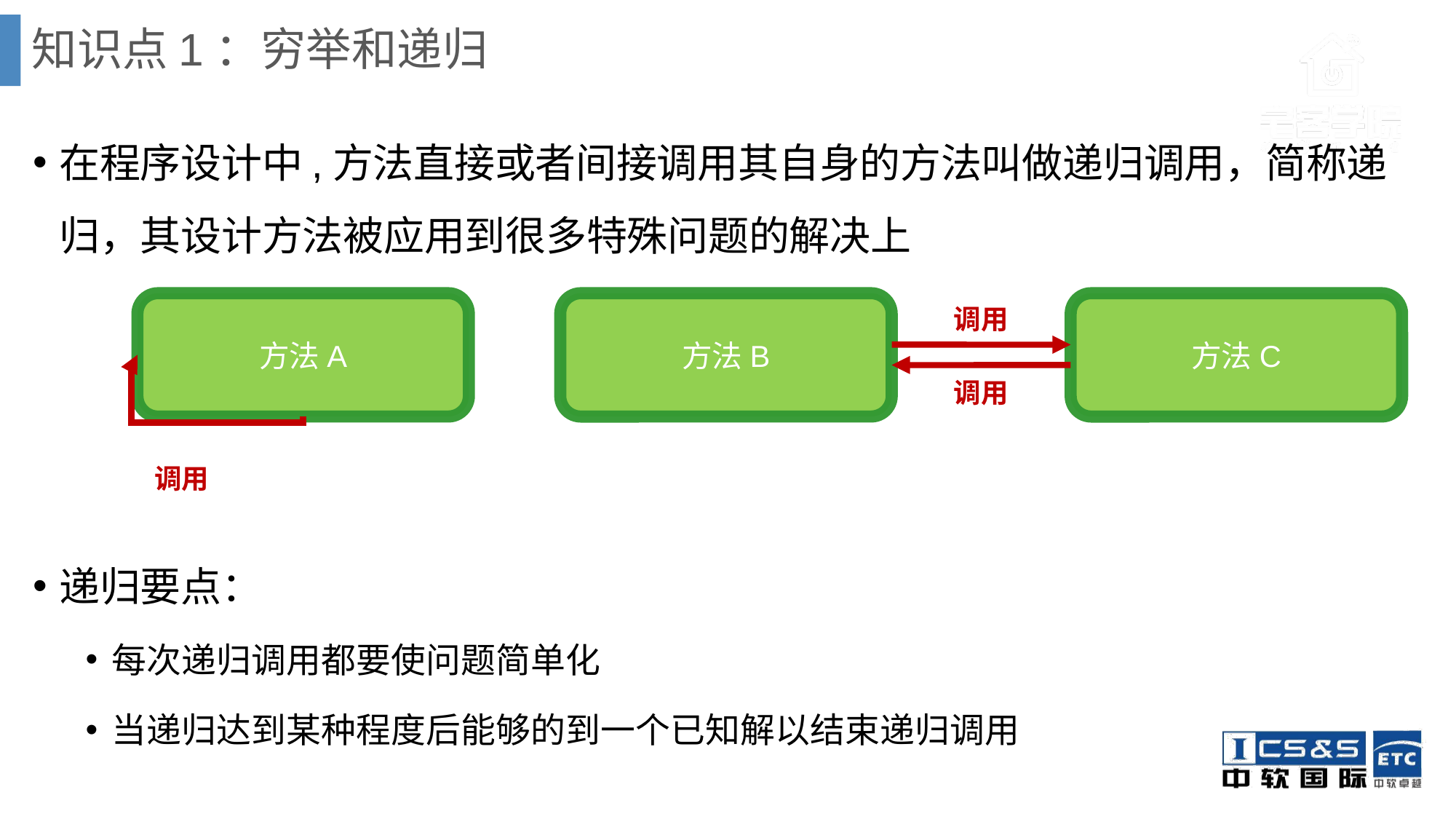

# 知识点1：穷举和递归
在程序设计中,方法直接或者间接调用其自身的方法叫做递归调用，简称递归，其设计方法被应用到很多特殊问题的解决上

递归要点：
每次递归调用都要使问题简单化
当递归达到某种程度后能够的到一个已知解以结束递归调用
方法B
方法C
方法A
调用

调用
调用